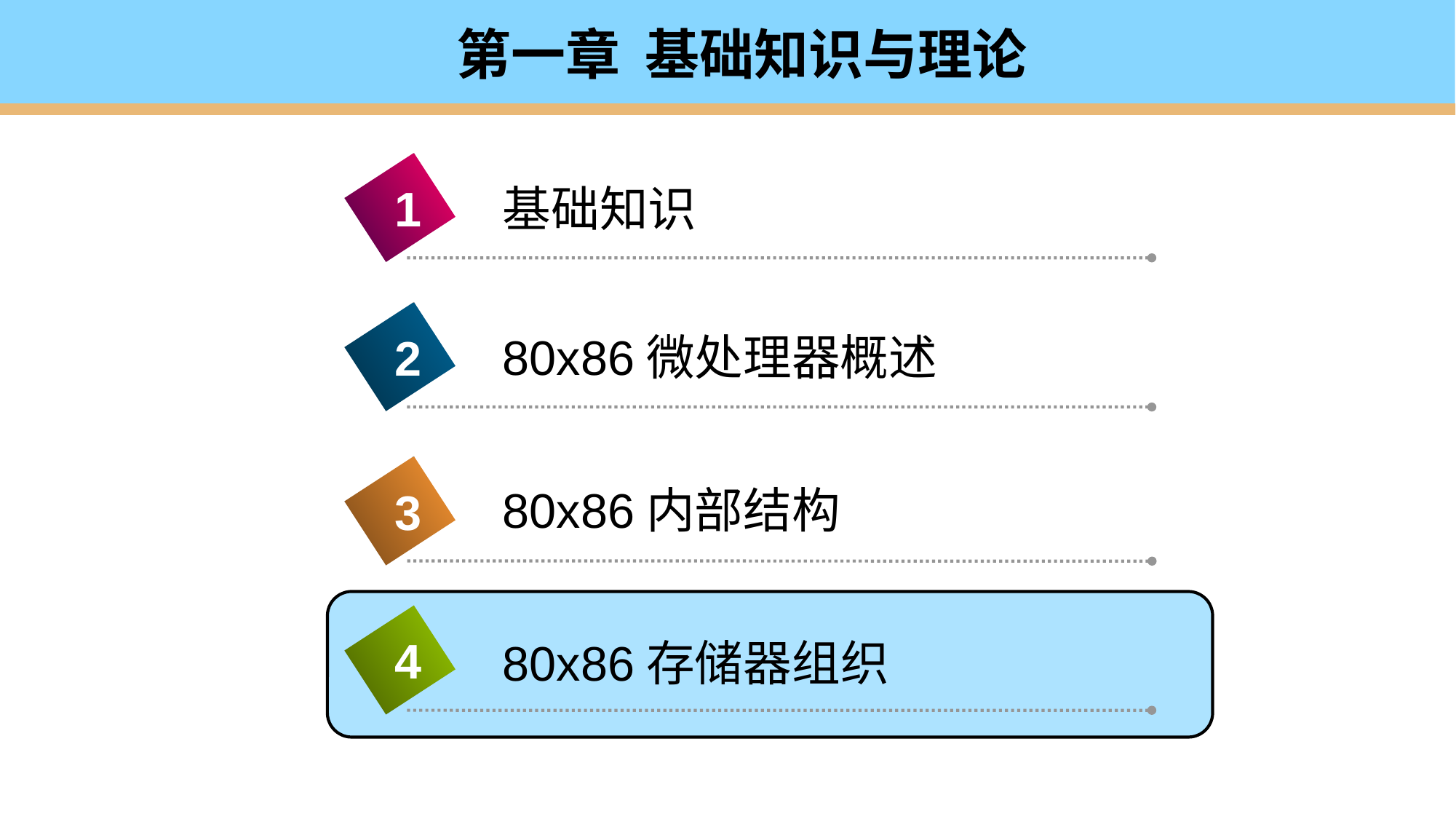

# 第一章  基础知识与理论

1
基础知识

80x86微处理器概述
2

80x86内部结构
3

4
80x86存储器组织

31